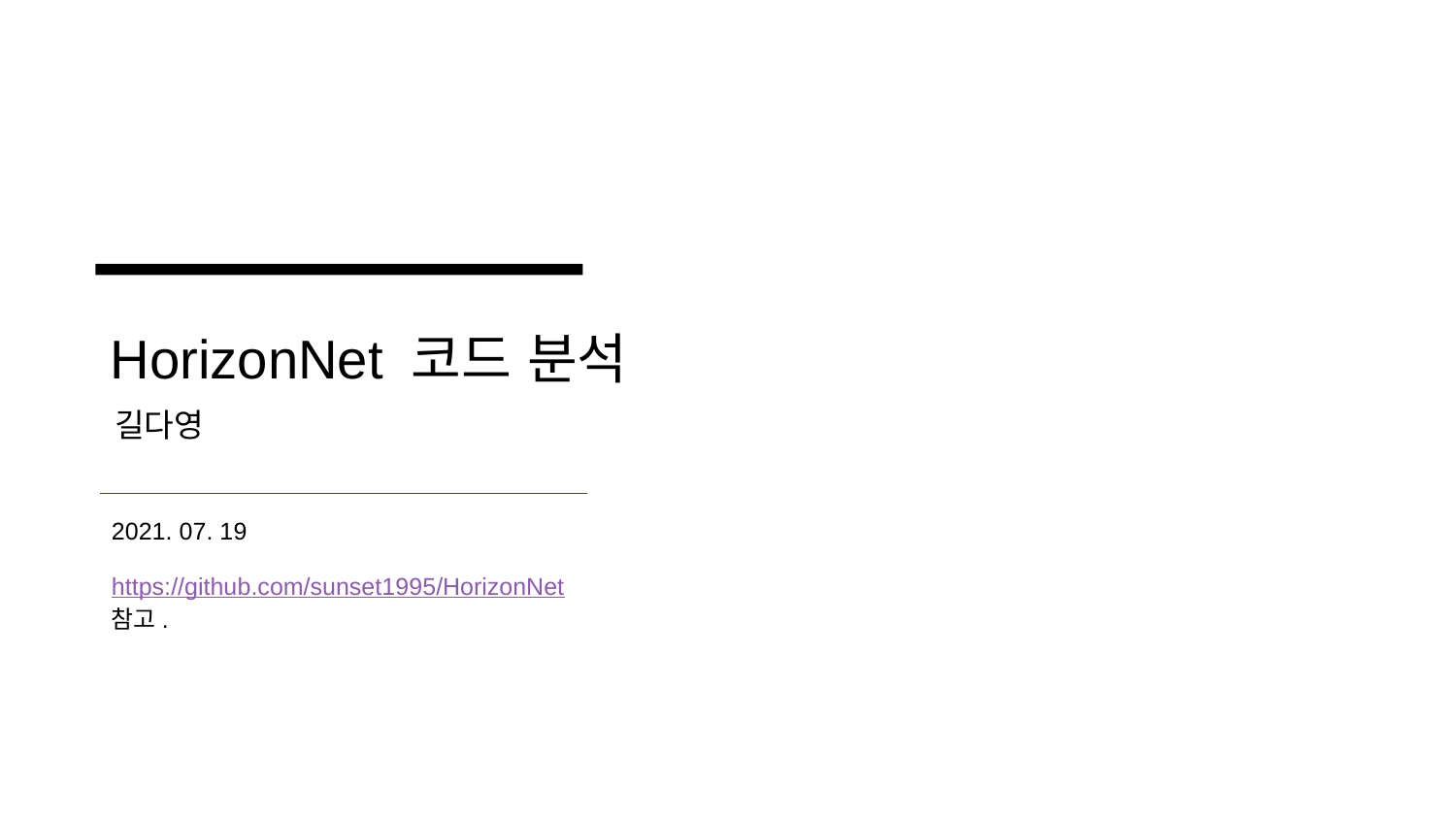

HorizonNet 코드 분석
길다영
2021. 07. 19

https://github.com/sunset1995/HorizonNet 참고.